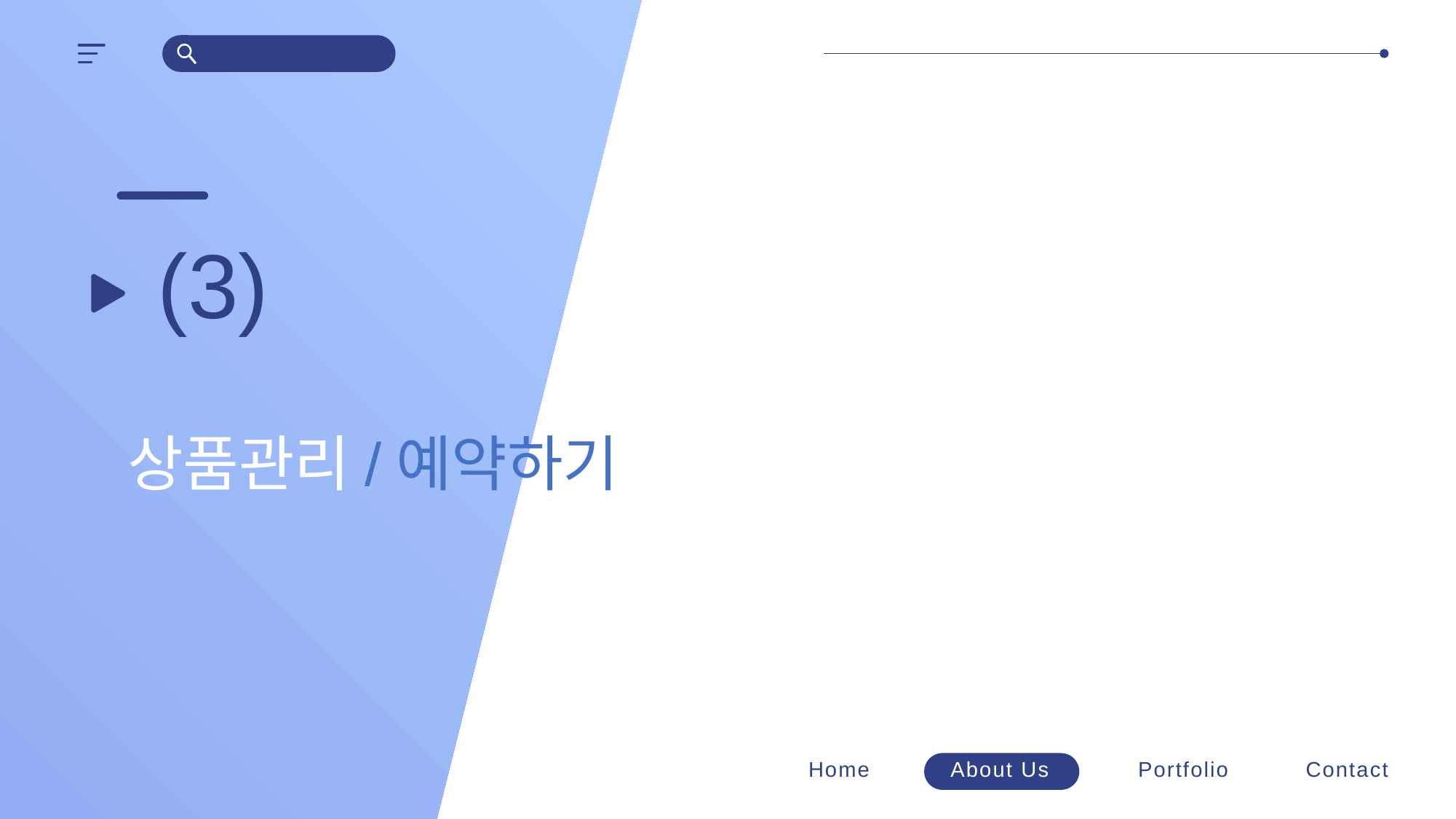

https://www.ypppt.com/

(3)

상품관리/예약하기
Home
About Us

Portfolio
Contact